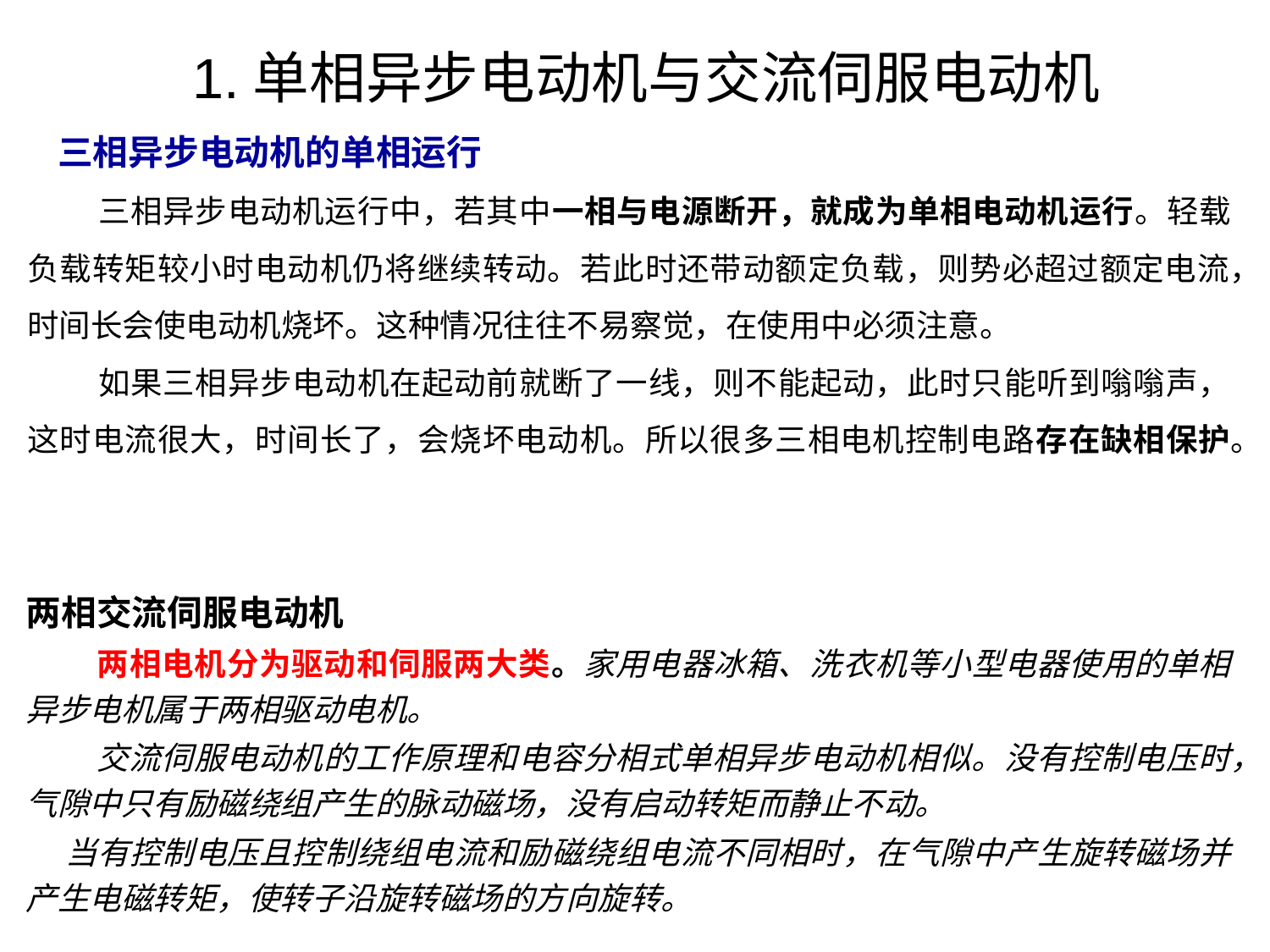

1.单相异步电动机与交流伺服电动机
三相异步电动机的单相运行
        三相异步电动机运行中，若其中一相与电源断开，就成为单相电动机运行。轻载负载转矩较小时电动机仍将继续转动。若此时还带动额定负载，则势必超过额定电流，时间长会使电动机烧坏。这种情况往往不易察觉，在使用中必须注意。
        如果三相异步电动机在起动前就断了一线，则不能起动，此时只能听到嗡嗡声，这时电流很大，时间长了，会烧坏电动机。所以很多三相电机控制电路存在缺相保护。
两相交流伺服电动机
        两相电机分为驱动和伺服两大类。家用电器冰箱、洗衣机等小型电器使用的单相异步电机属于两相驱动电机。
        交流伺服电动机的工作原理和电容分相式单相异步电动机相似。没有控制电压时，气隙中只有励磁绕组产生的脉动磁场，没有启动转矩而静止不动。
    当有控制电压且控制绕组电流和励磁绕组电流不同相时，在气隙中产生旋转磁场并产生电磁转矩，使转子沿旋转磁场的方向旋转。